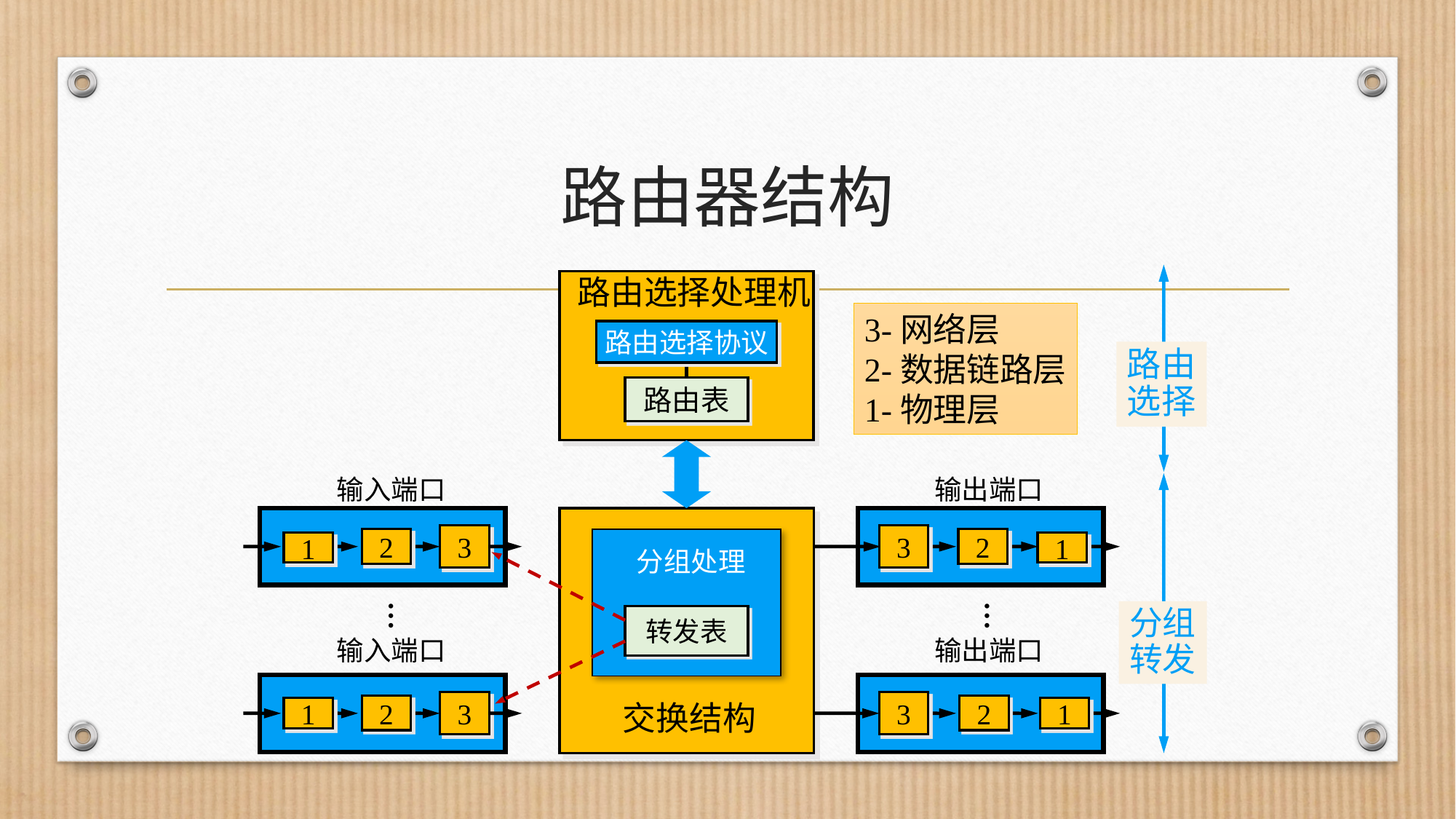

# 路由器结构

3-网络层
2-数据链路层
1-物理层
路由
选择

分组
转发

路由选择处理机

路由选择协议

路由表
输入端口

3
2
1

…
输入端口

3
2
1

输出端口

3
2
1

…
输出端口

3
2
1

分组处理
转发表
交换结构